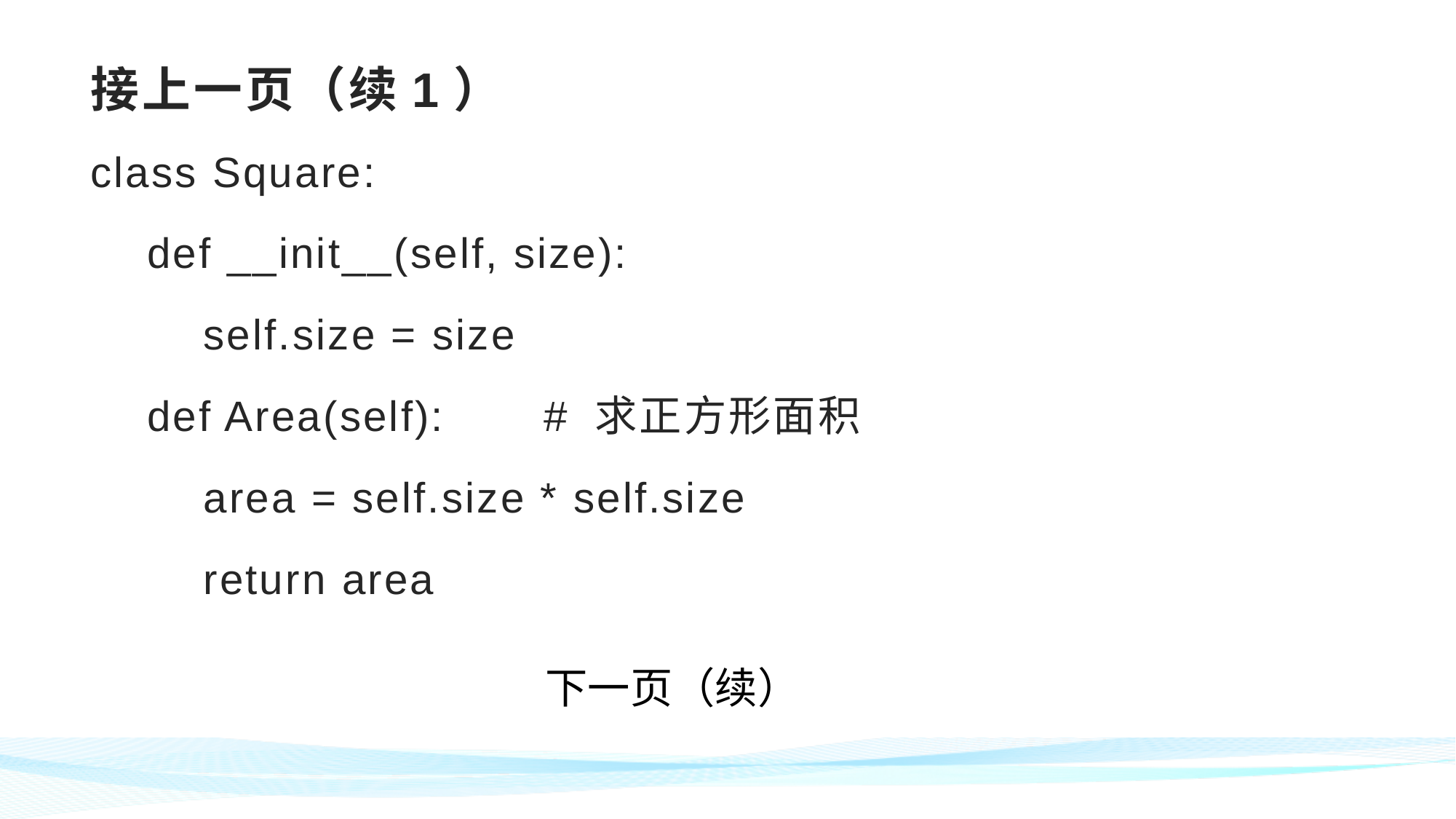

# 接上一页（续1）
class Square:
    def __init__(self, size):
        self.size = size
    def Area(self):       # 求正方形面积
        area = self.size * self.size
        return area
下一页（续）